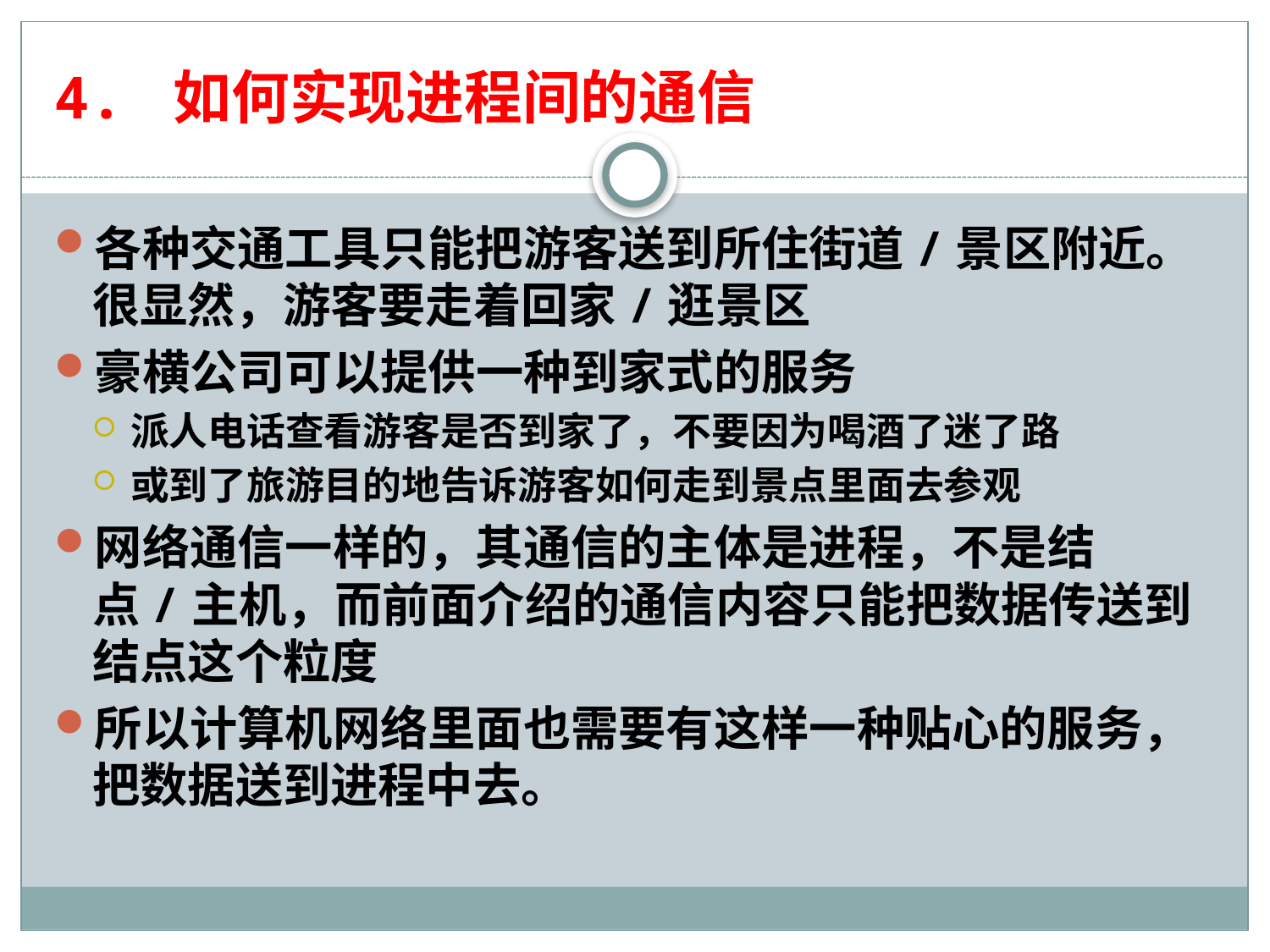

# 4. 如何实现进程间的通信
各种交通工具只能把游客送到所住街道/景区附近。很显然，游客要走着回家/逛景区
豪横公司可以提供一种到家式的服务
派人电话查看游客是否到家了，不要因为喝酒了迷了路
或到了旅游目的地告诉游客如何走到景点里面去参观
网络通信一样的，其通信的主体是进程，不是结点/主机，而前面介绍的通信内容只能把数据传送到结点这个粒度
所以计算机网络里面也需要有这样一种贴心的服务，把数据送到进程中去。